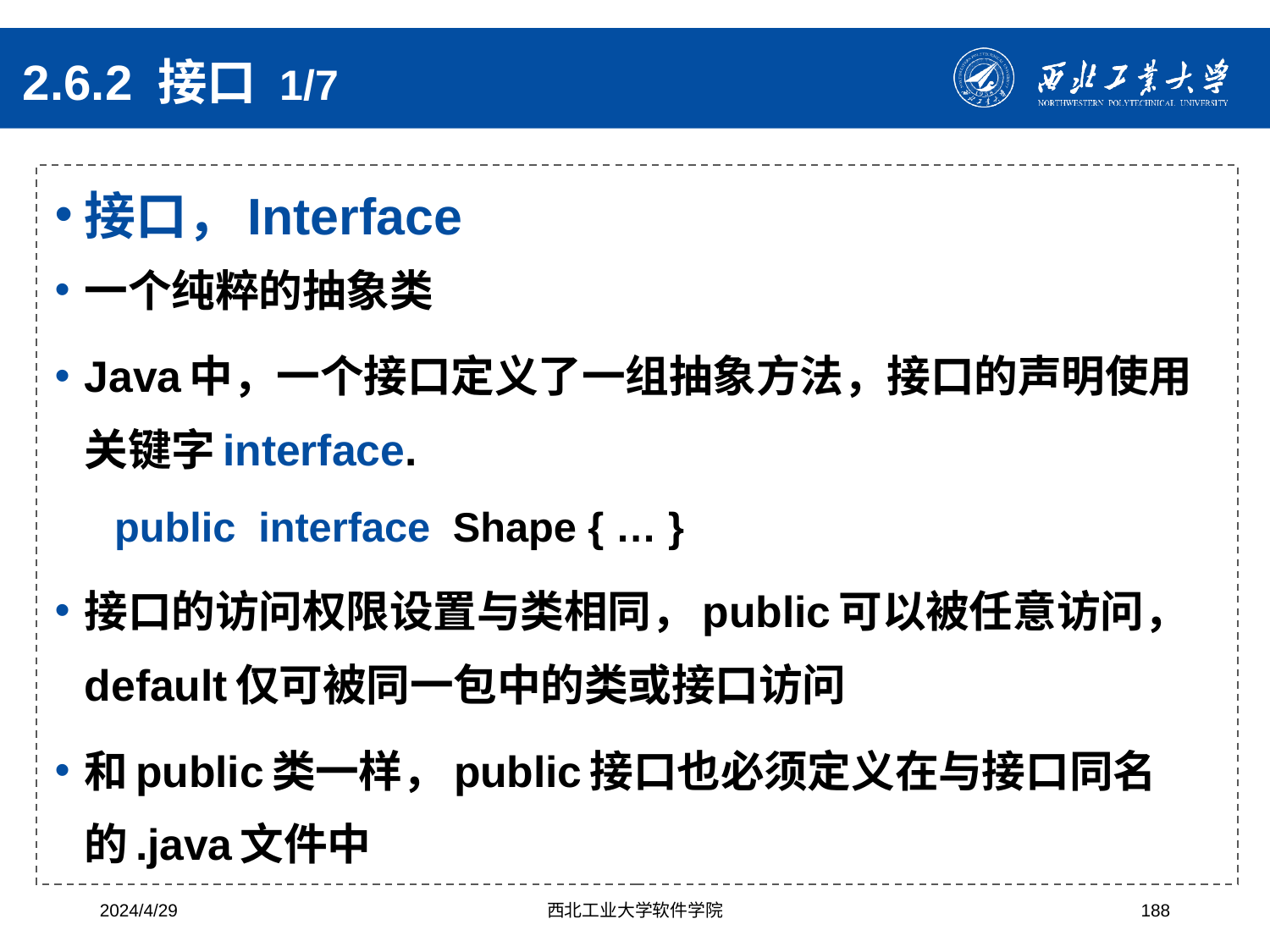

# 2.6.2 接口 1/7
接口，Interface
一个纯粹的抽象类
Java中，一个接口定义了一组抽象方法，接口的声明使用关键字interface.
public  interface  Shape { … }
接口的访问权限设置与类相同，public可以被任意访问，default仅可被同一包中的类或接口访问
和public类一样，public接口也必须定义在与接口同名的.java文件中

2024/4/29
西北工业大学软件学院
188